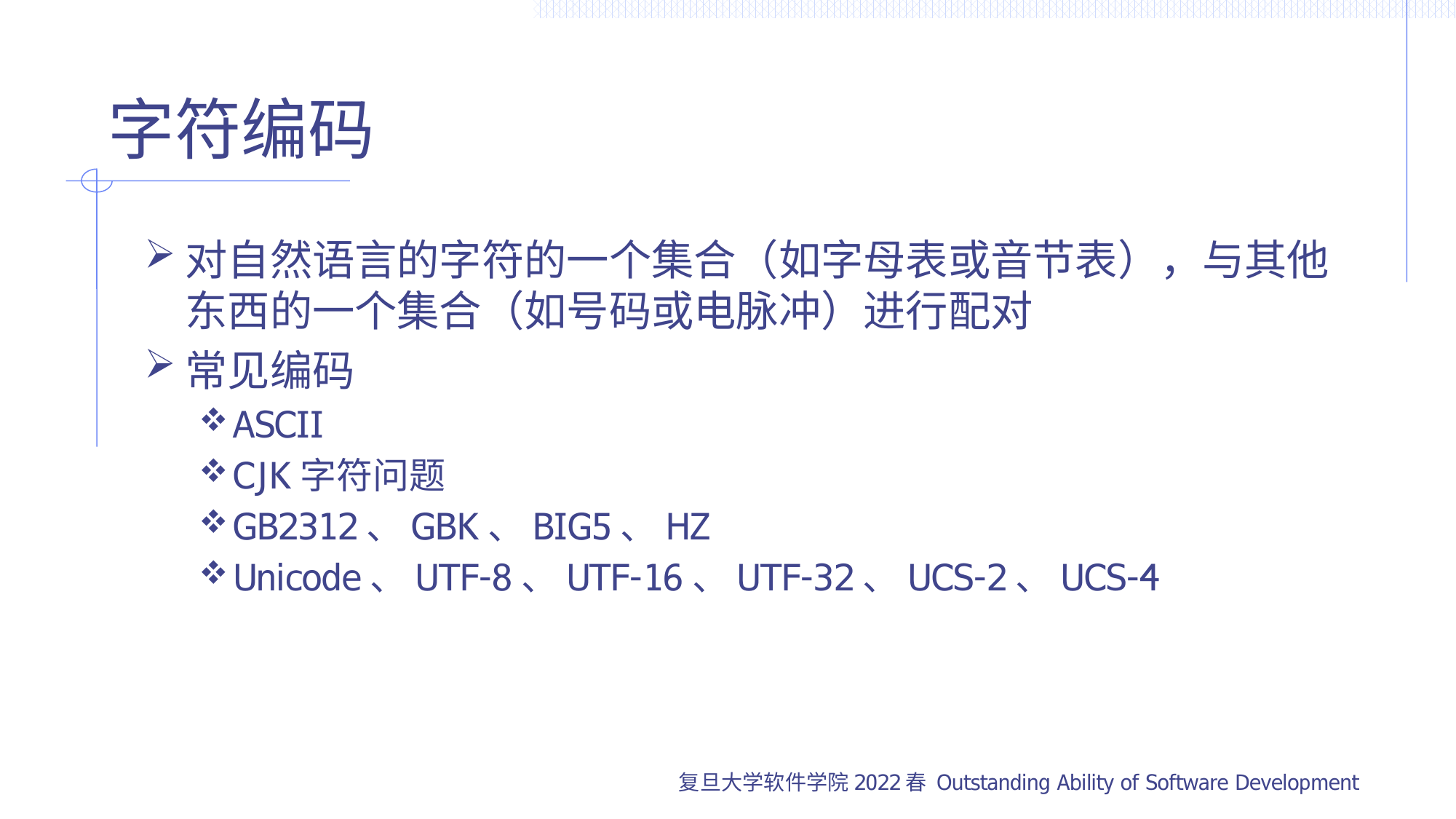

# 字符编码
对自然语言的字符的一个集合（如字母表或音节表），与其他东西的一个集合（如号码或电脉冲）进行配对
常见编码
ASCII
CJK字符问题
GB2312、GBK、BIG5、HZ
Unicode、UTF-8、UTF-16、UTF-32、UCS-2、UCS-4